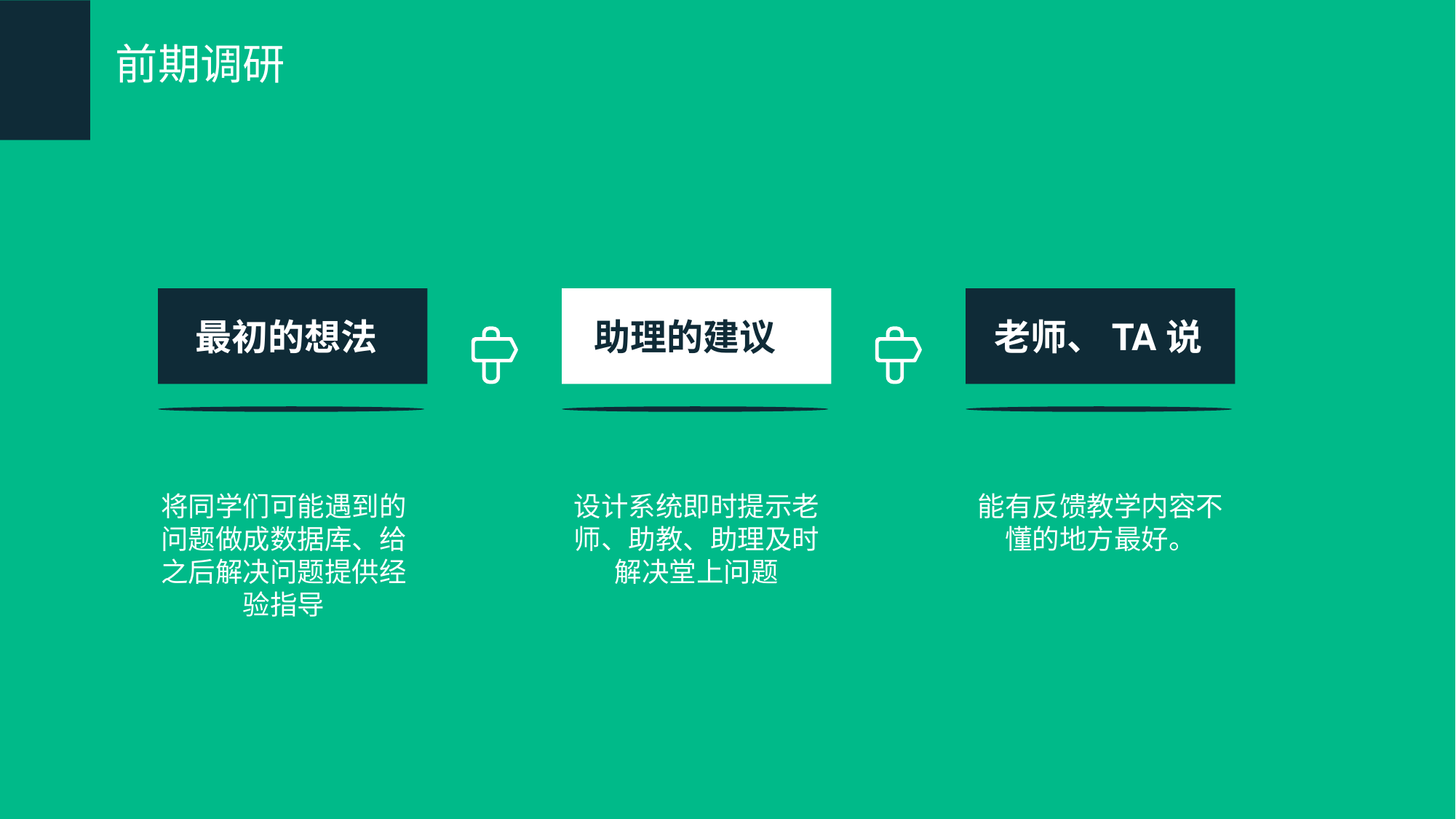

前期调研

最初的想法
助理的建议
老师、TA说

将同学们可能遇到的问题做成数据库、给之后解决问题提供经验指导
设计系统即时提示老师、助教、助理及时解决堂上问题
能有反馈教学内容不懂的地方最好。